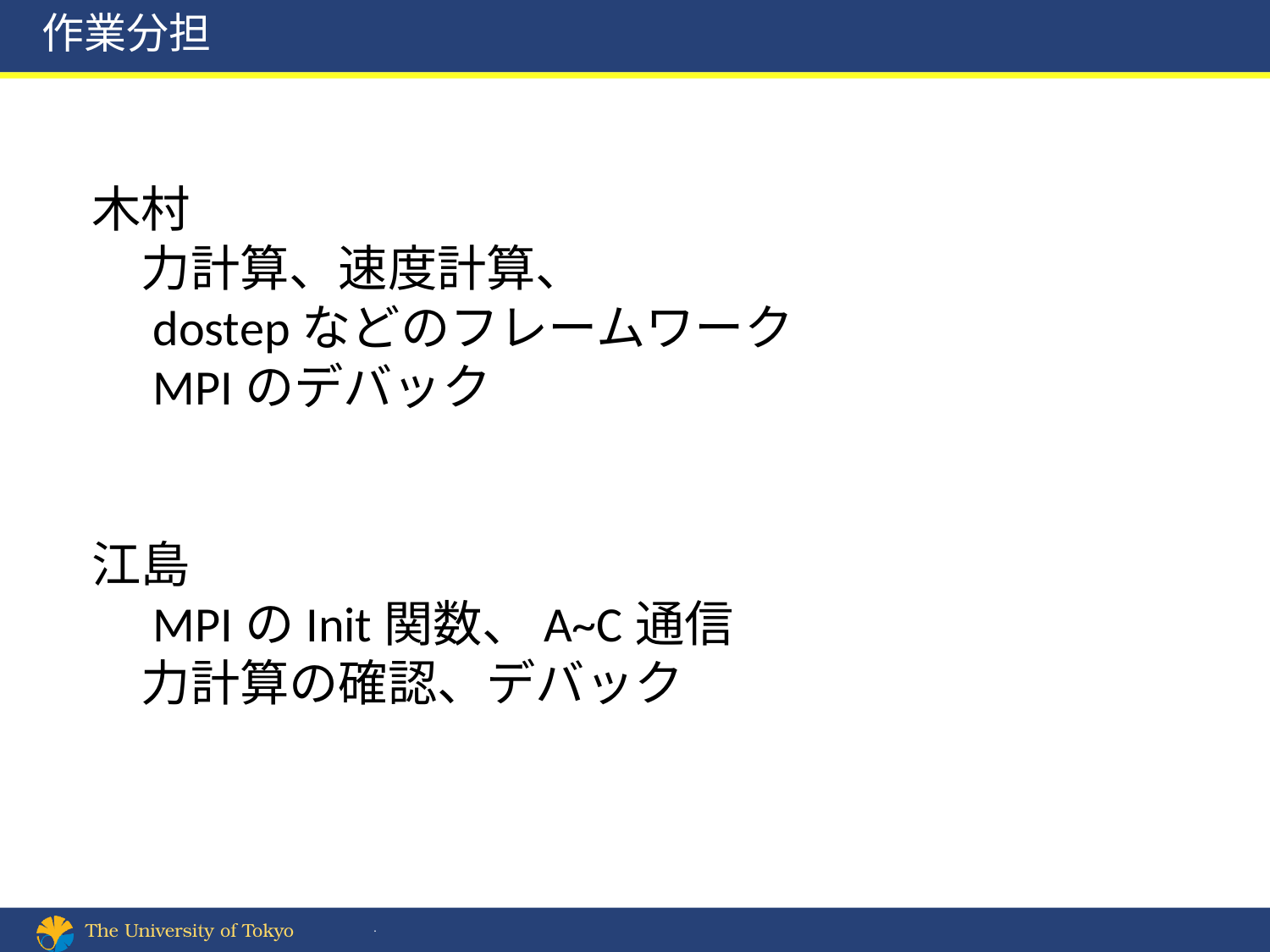

作業分担
木村
　力計算、速度計算、
　dostepなどのフレームワーク
　MPIのデバック

江島
　MPIのInit関数、A~C通信
　力計算の確認、デバック
.